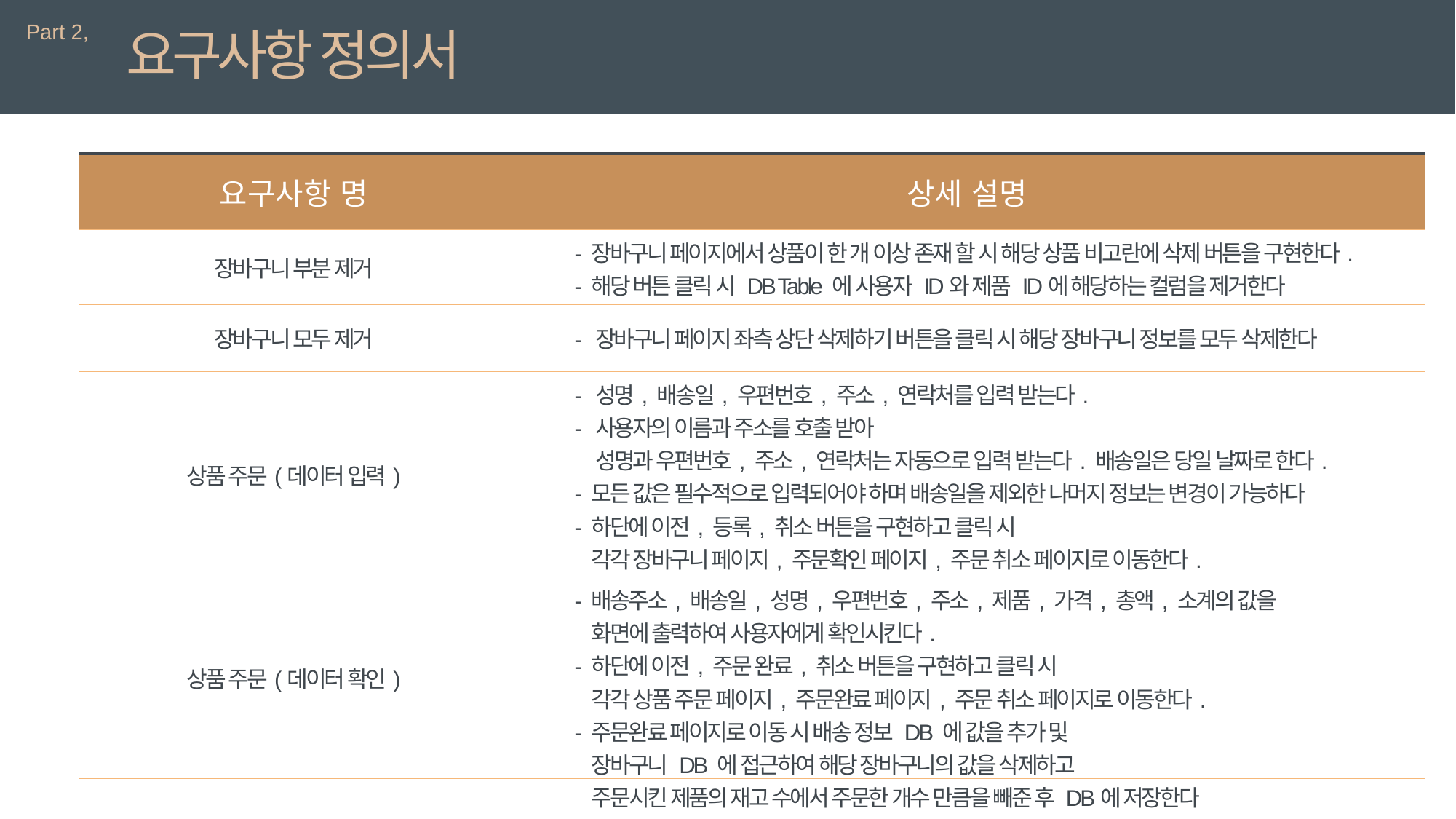

Part 2,
요구사항 정의서
| 요구사항 명 | 상세 설명 |
| --- | --- |
| 장바구니 부분 제거 | - 장바구니 페이지에서 상품이 한 개 이상 존재 할 시 해당 상품 비고란에 삭제 버튼을 구현한다. - 해당 버튼 클릭 시 DB Table 에 사용자 ID와 제품 ID에 해당하는 컬럼을 제거한다 |
| 장바구니 모두 제거 | - 장바구니 페이지 좌측 상단 삭제하기 버튼을 클릭 시 해당 장바구니 정보를 모두 삭제한다 |
| 상품 주문(데이터 입력) | - 성명, 배송일, 우편번호, 주소, 연락처를 입력 받는다. - 사용자의 이름과 주소를 호출 받아 성명과 우편번호, 주소, 연락처는 자동으로 입력 받는다. 배송일은 당일 날짜로 한다. - 모든 값은 필수적으로 입력되어야 하며 배송일을 제외한 나머지 정보는 변경이 가능하다 - 하단에 이전, 등록, 취소 버튼을 구현하고 클릭 시 각각 장바구니 페이지, 주문확인 페이지, 주문 취소 페이지로 이동한다. |
| 상품 주문(데이터 확인) | - 배송주소, 배송일, 성명, 우편번호, 주소, 제품, 가격, 총액, 소계의 값을 화면에 출력하여 사용자에게 확인시킨다. - 하단에 이전, 주문 완료, 취소 버튼을 구현하고 클릭 시 각각 상품 주문 페이지, 주문완료 페이지, 주문 취소 페이지로 이동한다. - 주문완료 페이지로 이동 시 배송 정보 DB 에 값을 추가 및 장바구니 DB 에 접근하여 해당 장바구니의 값을 삭제하고 주문시킨 제품의 재고 수에서 주문한 개수 만큼을 빼준 후 DB에 저장한다. |